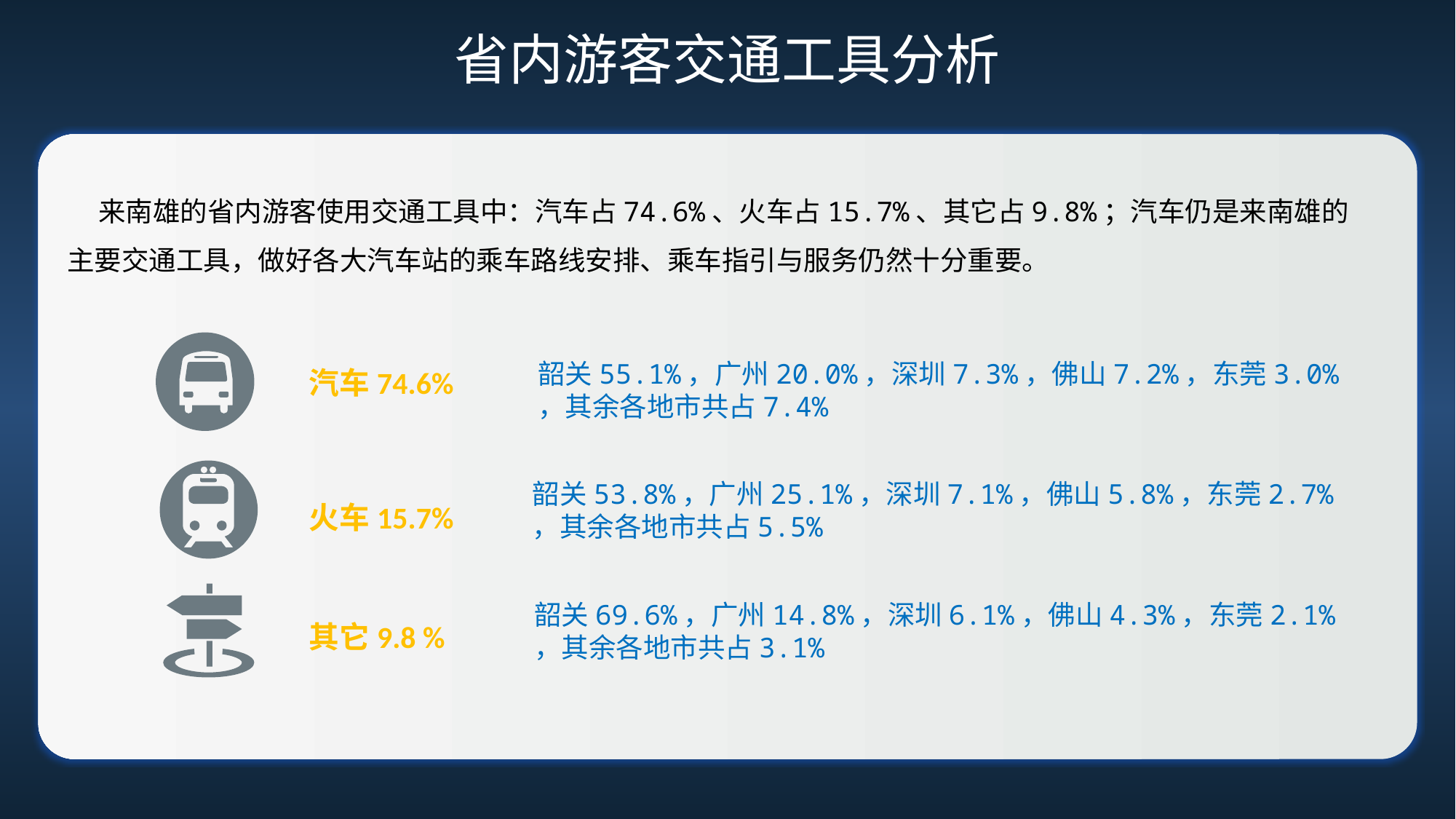

# 省内游客交通工具分析
    来南雄的省内游客使用交通工具中：汽车占74.6%、火车占15.7%、其它占9.8%；汽车仍是来南雄的主要交通工具，做好各大汽车站的乘车路线安排、乘车指引与服务仍然十分重要。

韶关55.1%，广州20.0%，深圳7.3%，佛山7.2%，东莞3.0% ，其余各地市共占7.4%
汽车74.6%

韶关53.8%，广州25.1%，深圳7.1%，佛山5.8%，东莞2.7% ，其余各地市共占5.5%
火车15.7%

韶关69.6%，广州14.8%，深圳6.1%，佛山4.3%，东莞2.1% ，其余各地市共占3.1%
其它9.8 %